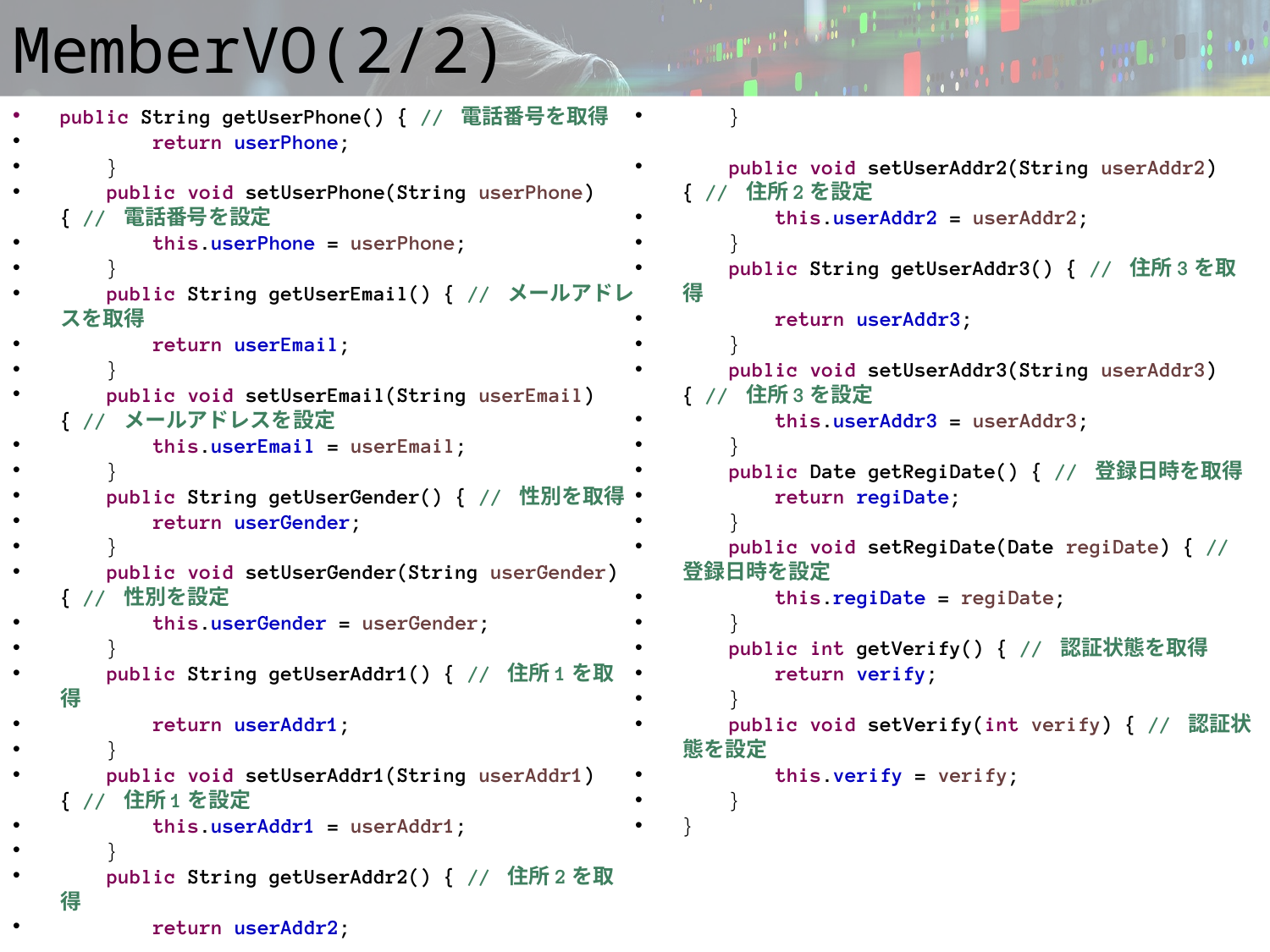

# MemberVO(2/2)
public String getUserPhone() { // 電話番号を取得
        return userPhone;
    }
    public void setUserPhone(String userPhone) { // 電話番号を設定
        this.userPhone = userPhone;
    }
    public String getUserEmail() { // メールアドレスを取得
        return userEmail;
    }
    public void setUserEmail(String userEmail) { // メールアドレスを設定
        this.userEmail = userEmail;
    }
    public String getUserGender() { // 性別を取得
        return userGender;
    }
    public void setUserGender(String userGender) { // 性別を設定
        this.userGender = userGender;
    }
    public String getUserAddr1() { // 住所1を取得
        return userAddr1;
    }
    public void setUserAddr1(String userAddr1) { // 住所1を設定
        this.userAddr1 = userAddr1;
    }
    public String getUserAddr2() { // 住所2を取得
        return userAddr2;
    }

    public void setUserAddr2(String userAddr2) { // 住所2を設定
        this.userAddr2 = userAddr2;
    }
    public String getUserAddr3() { // 住所3を取得
        return userAddr3;
    }
    public void setUserAddr3(String userAddr3) { // 住所3を設定
        this.userAddr3 = userAddr3;
    }
    public Date getRegiDate() { // 登録日時を取得
        return regiDate;
    }
    public void setRegiDate(Date regiDate) { // 登録日時を設定
        this.regiDate = regiDate;
    }
    public int getVerify() { // 認証状態を取得
        return verify;
    }
    public void setVerify(int verify) { // 認証状態を設定
        this.verify = verify;
    }
}